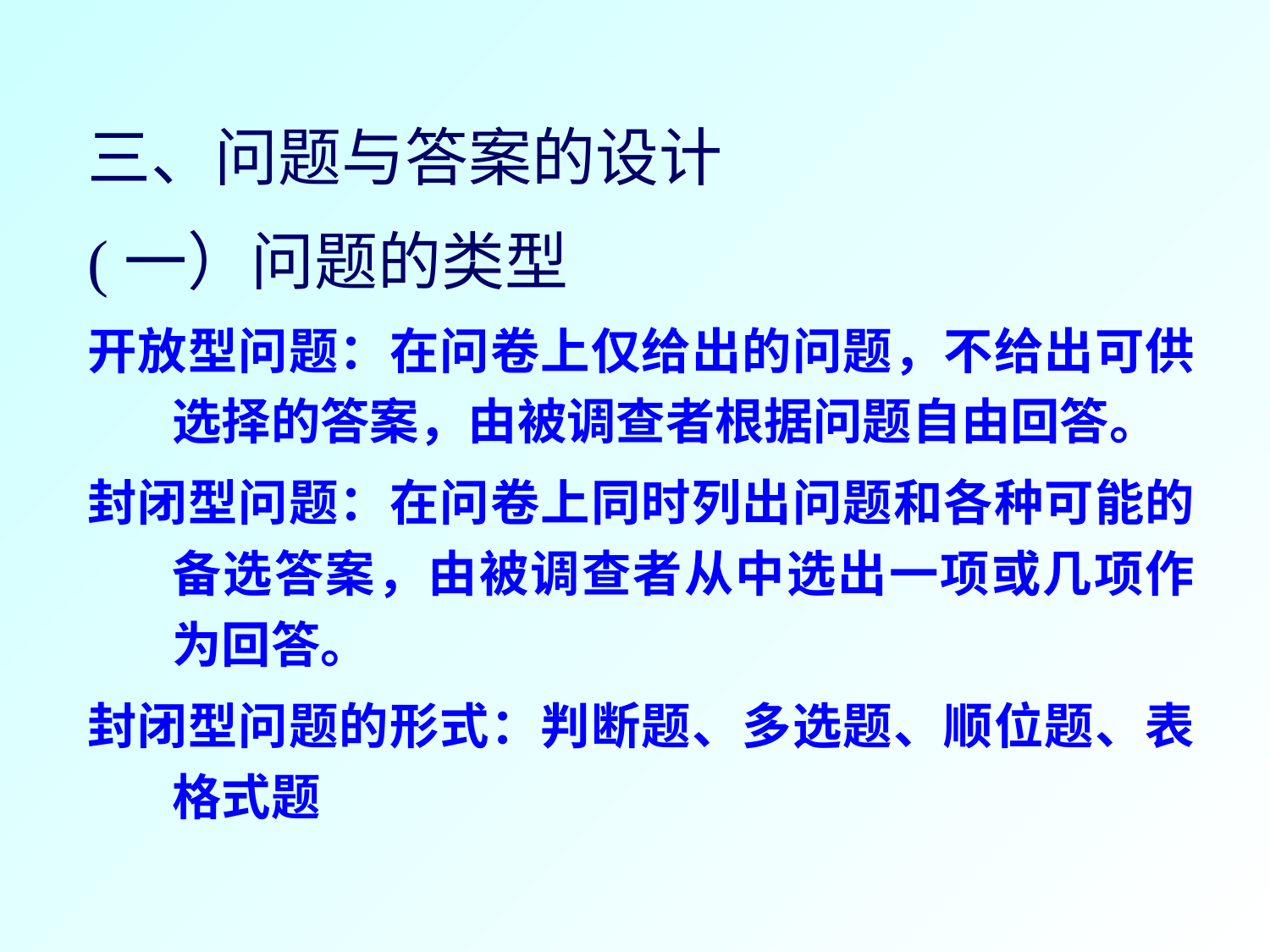

三、问题与答案的设计
(一）问题的类型
开放型问题：在问卷上仅给出的问题，不给出可供选择的答案，由被调查者根据问题自由回答。
封闭型问题：在问卷上同时列出问题和各种可能的备选答案，由被调查者从中选出一项或几项作为回答。
封闭型问题的形式：判断题、多选题、顺位题、表格式题